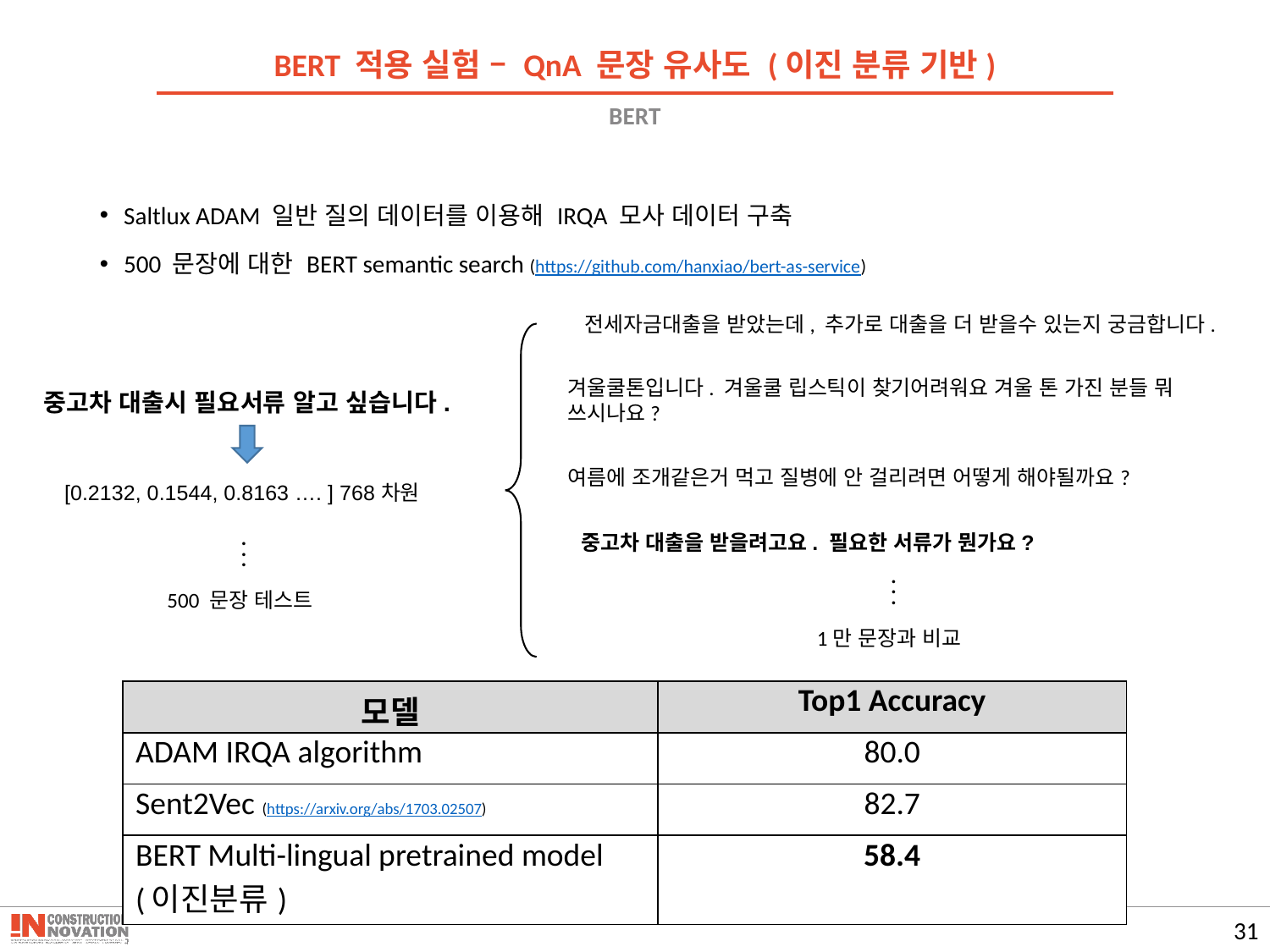

BERT 적용 실험 – QnA 문장 유사도 (이진 분류 기반)
# BERT

Saltlux ADAM 일반 질의 데이터를 이용해 IRQA 모사 데이터 구축
500 문장에 대한 BERT semantic search (https://github.com/hanxiao/bert-as-service)

전세자금대출을 받았는데, 추가로 대출을 더 받을수 있는지 궁금합니다.

겨울쿨톤입니다. 겨울쿨 립스틱이 찾기어려워요 겨울 톤 가진 분들 뭐 쓰시나요?
중고차 대출시 필요서류 알고 싶습니다.

여름에 조개같은거 먹고 질병에 안 걸리려면 어떻게 해야될까요?
[0.2132, 0.1544, 0.8163 …. ] 768차원
중고차 대출을 받을려고요. 필요한 서류가 뭔가요?
. . .
. . .
500 문장 테스트
1만 문장과 비교
| 모델 | Top1 Accuracy |
| --- | --- |
| ADAM IRQA algorithm | 80.0 |
| Sent2Vec (https://arxiv.org/abs/1703.02507) | 82.7 |
| BERT Multi-lingual pretrained model (이진분류) | 58.4 |